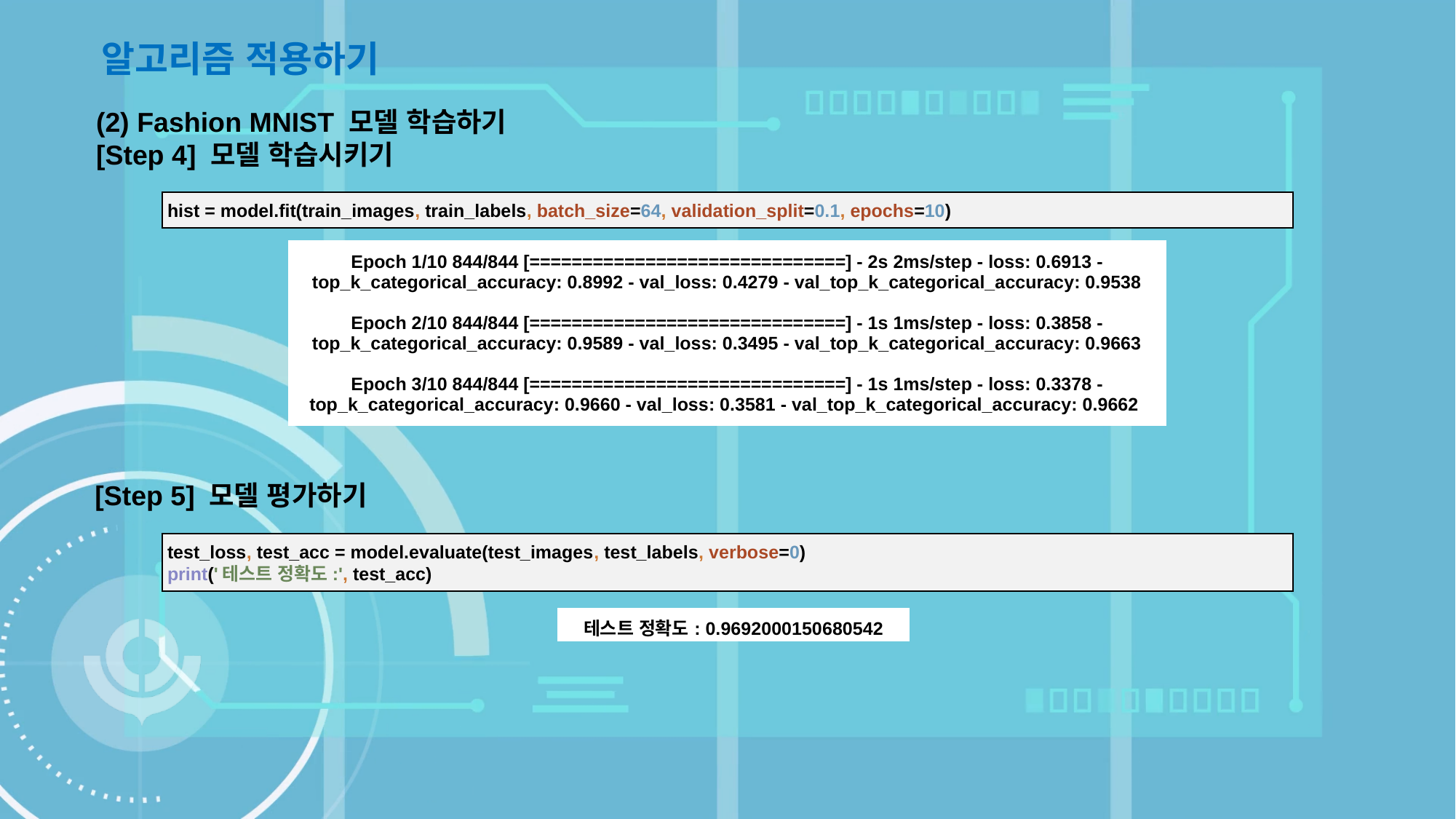

알고리즘 적용하기
(2) Fashion MNIST 모델 학습하기
[Step 4] 모델 학습시키기
hist = model.fit(train_images, train_labels, batch_size=64, validation_split=0.1, epochs=10)
| Epoch 1/10 844/844 [==============================] - 2s 2ms/step - loss: 0.6913 - top\_k\_categorical\_accuracy: 0.8992 - val\_loss: 0.4279 - val\_top\_k\_categorical\_accuracy: 0.9538 Epoch 2/10 844/844 [==============================] - 1s 1ms/step - loss: 0.3858 - top\_k\_categorical\_accuracy: 0.9589 - val\_loss: 0.3495 - val\_top\_k\_categorical\_accuracy: 0.9663 Epoch 3/10 844/844 [==============================] - 1s 1ms/step - loss: 0.3378 - top\_k\_categorical\_accuracy: 0.9660 - val\_loss: 0.3581 - val\_top\_k\_categorical\_accuracy: 0.9662 |
| --- |
[Step 5] 모델 평가하기
test_loss, test_acc = model.evaluate(test_images, test_labels, verbose=0)
print('테스트 정확도:', test_acc)
| 테스트 정확도: 0.9692000150680542 |
| --- |